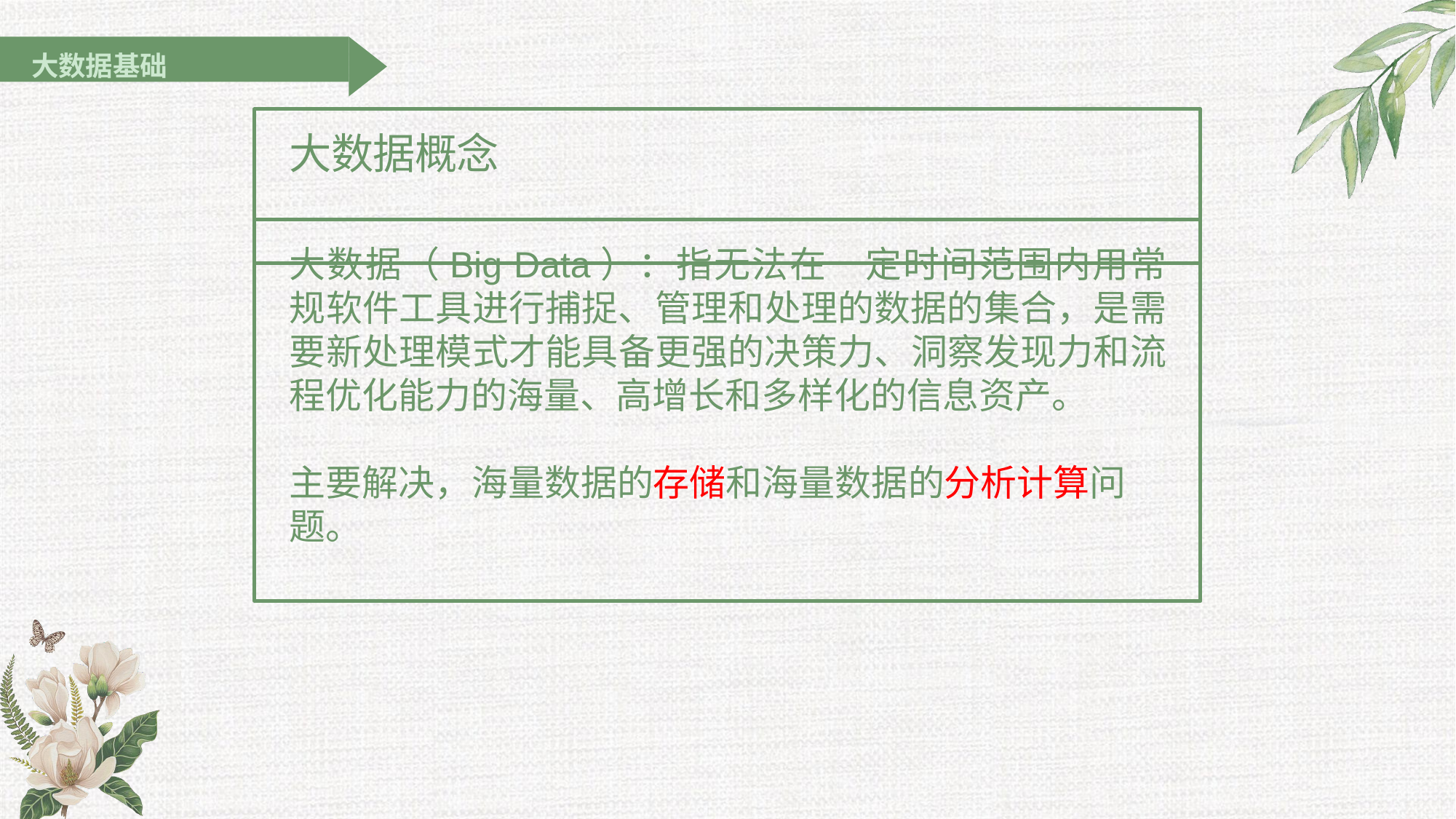

大数据基础
# 大数据概念

大数据（Big Data）：指无法在一定时间范围内用常规软件工具进行捕捉、管理和处理的数据的集合，是需要新处理模式才能具备更强的决策力、洞察发现力和流程优化能力的海量、高增长和多样化的信息资产。
主要解决，海量数据的存储和海量数据的分析计算问题。